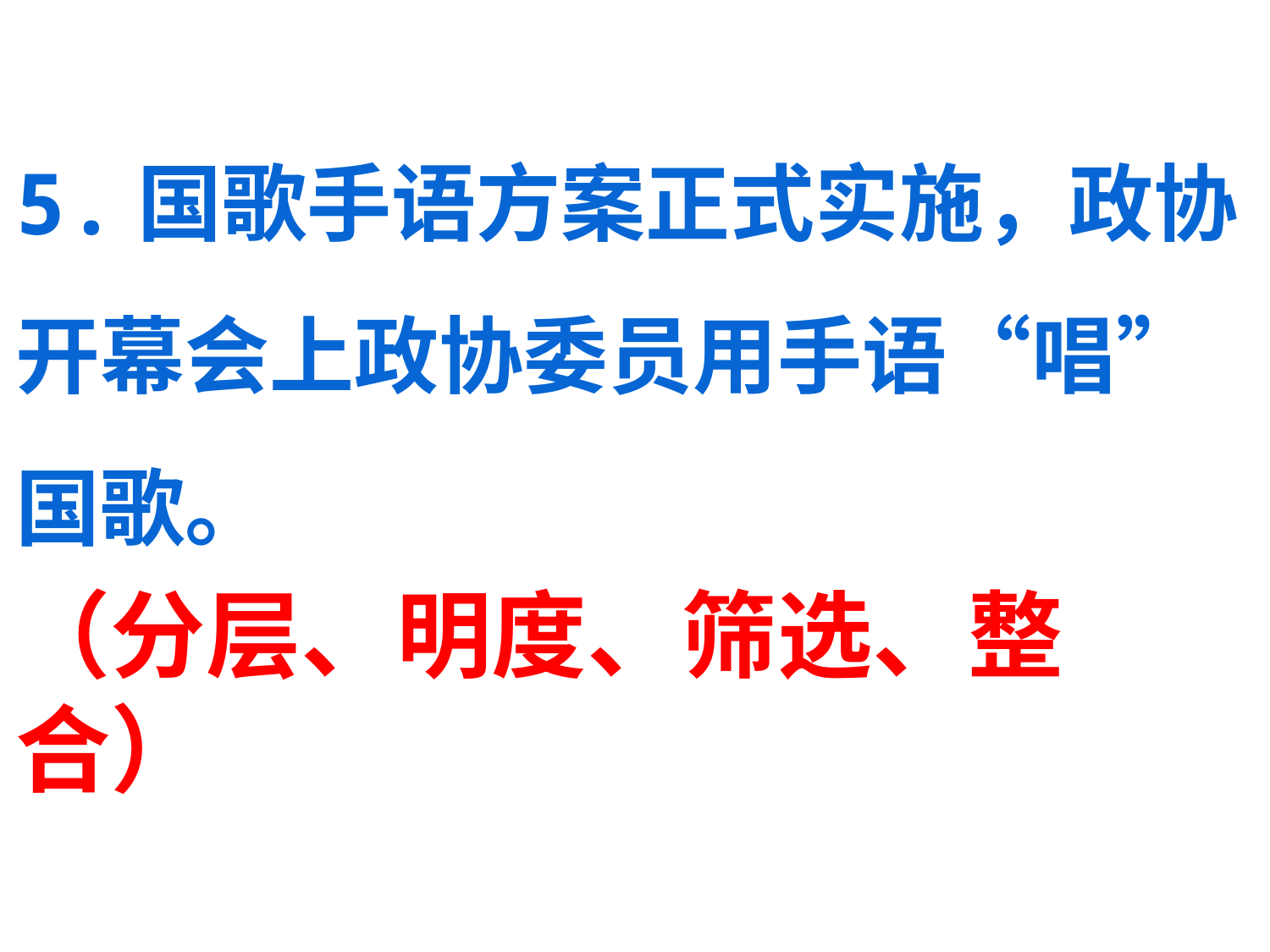

5.国歌手语方案正式实施，政协开幕会上政协委员用手语“唱”国歌。
（分层、明度、筛选、整合）